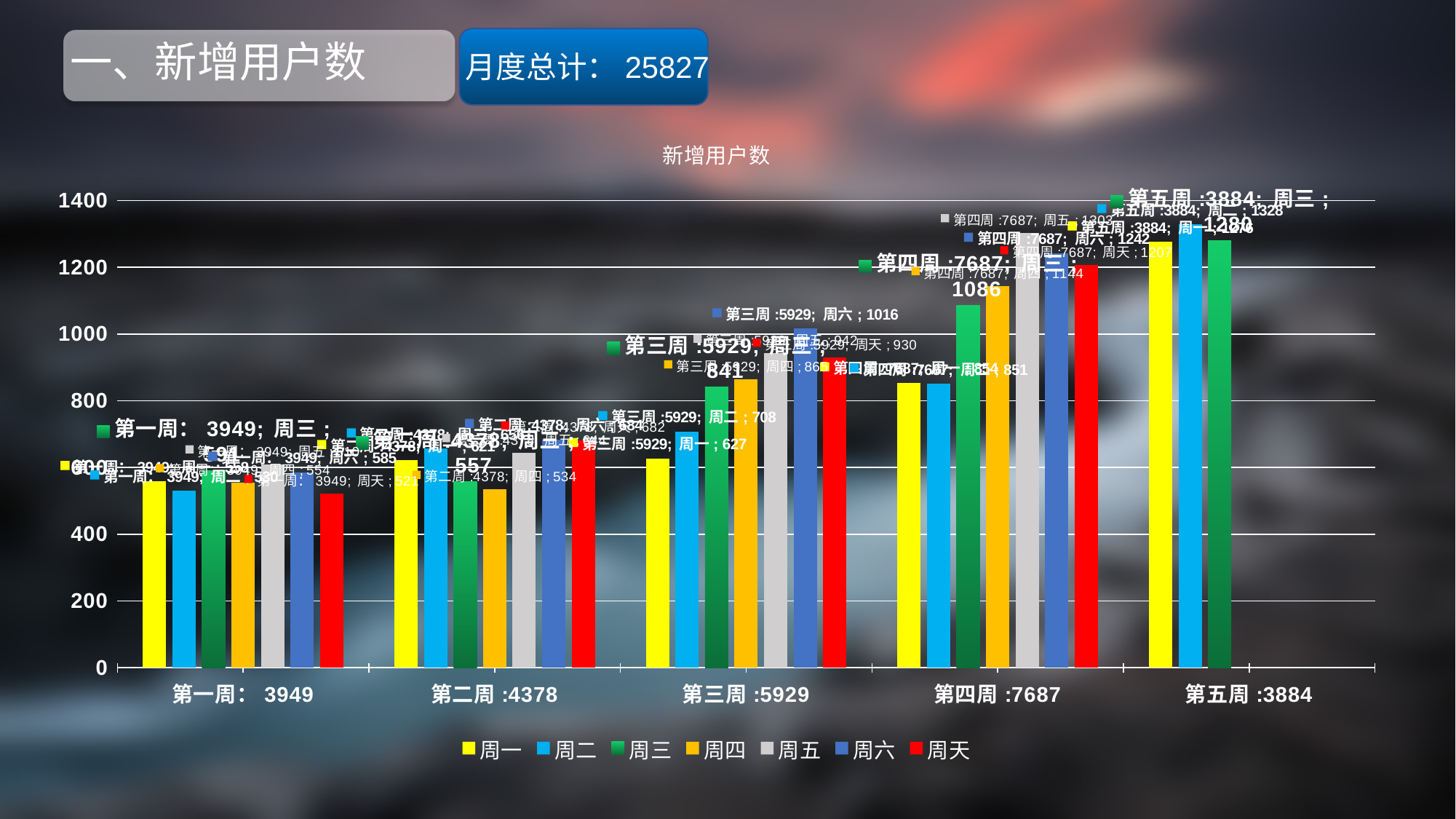

# 一、新增用户数

月度总计：25827

### Chart: 新增用户数

| Category | 周一 | 周二 | 周三 | 周四 | 周五 | 周六 | 周天 |
|---|---|---|---|---|---|---|---|
| 第一周：3949 | 558.0 | 530.0 | 591.0 | 554.0 | 610.0 | 585.0 | 521.0 |
| 第二周:4378 | 621.0 | 656.0 | 557.0 | 534.0 | 644.0 | 684.0 | 682.0 |
| 第三周:5929 | 627.0 | 708.0 | 841.0 | 865.0 | 942.0 | 1016.0 | 930.0 |
| 第四周:7687 | 854.0 | 851.0 | 1086.0 | 1144.0 | 1303.0 | 1242.0 | 1207.0 |
| 第五周:3884 | 1276.0 | 1328.0 | 1280.0 | None | None | None | None |